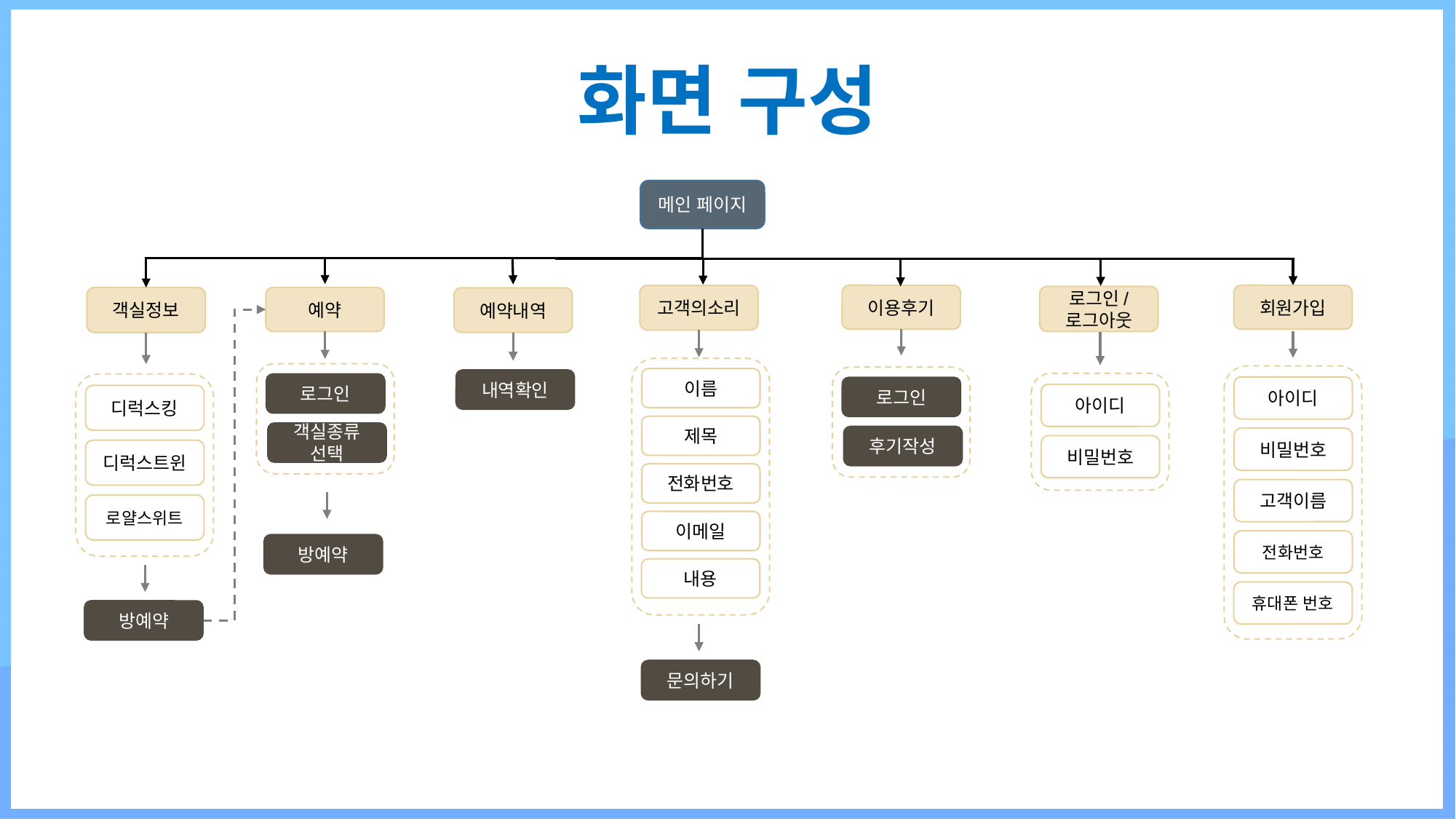

화면 구성
메인 페이지
이용후기
회원가입
고객의소리
로그인/
로그아웃
객실정보
예약
예약내역

이름
제목
전화번호
이메일
내용

로그인
객실종류
선택

아이디
비밀번호
고객이름
전화번호
휴대폰 번호

로그인
후기작성
내역확인

아이디
비밀번호

디럭스킹
디럭스트윈
로얄스위트
방예약
방예약
문의하기